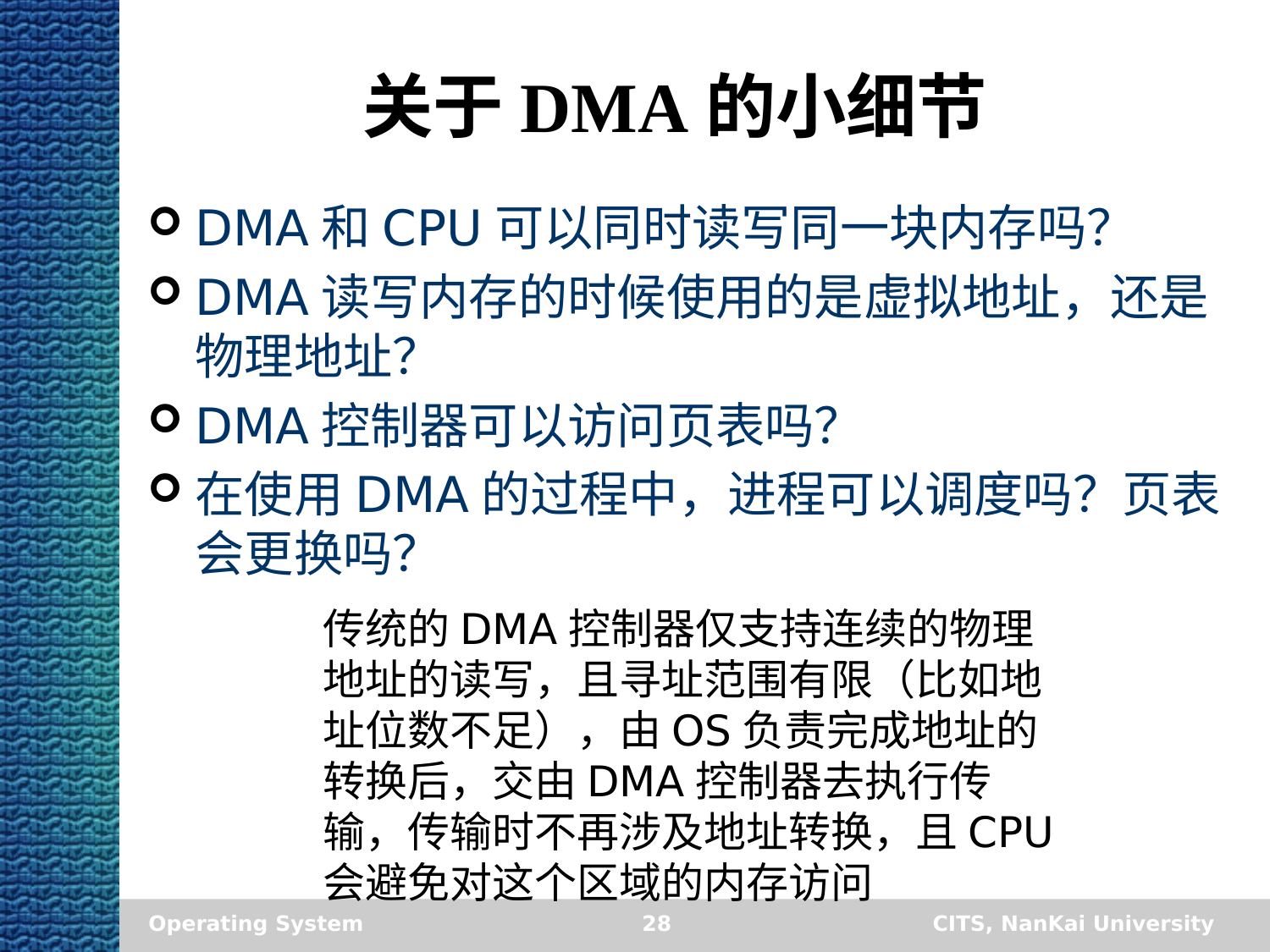

# 关于DMA的小细节
DMA和CPU可以同时读写同一块内存吗？
DMA读写内存的时候使用的是虚拟地址，还是物理地址？
DMA控制器可以访问页表吗？
在使用DMA的过程中，进程可以调度吗？页表会更换吗？

传统的DMA控制器仅支持连续的物理地址的读写，且寻址范围有限（比如地址位数不足），由OS负责完成地址的转换后，交由DMA控制器去执行传输，传输时不再涉及地址转换，且CPU会避免对这个区域的内存访问
Operating System
28
CITS, NanKai University